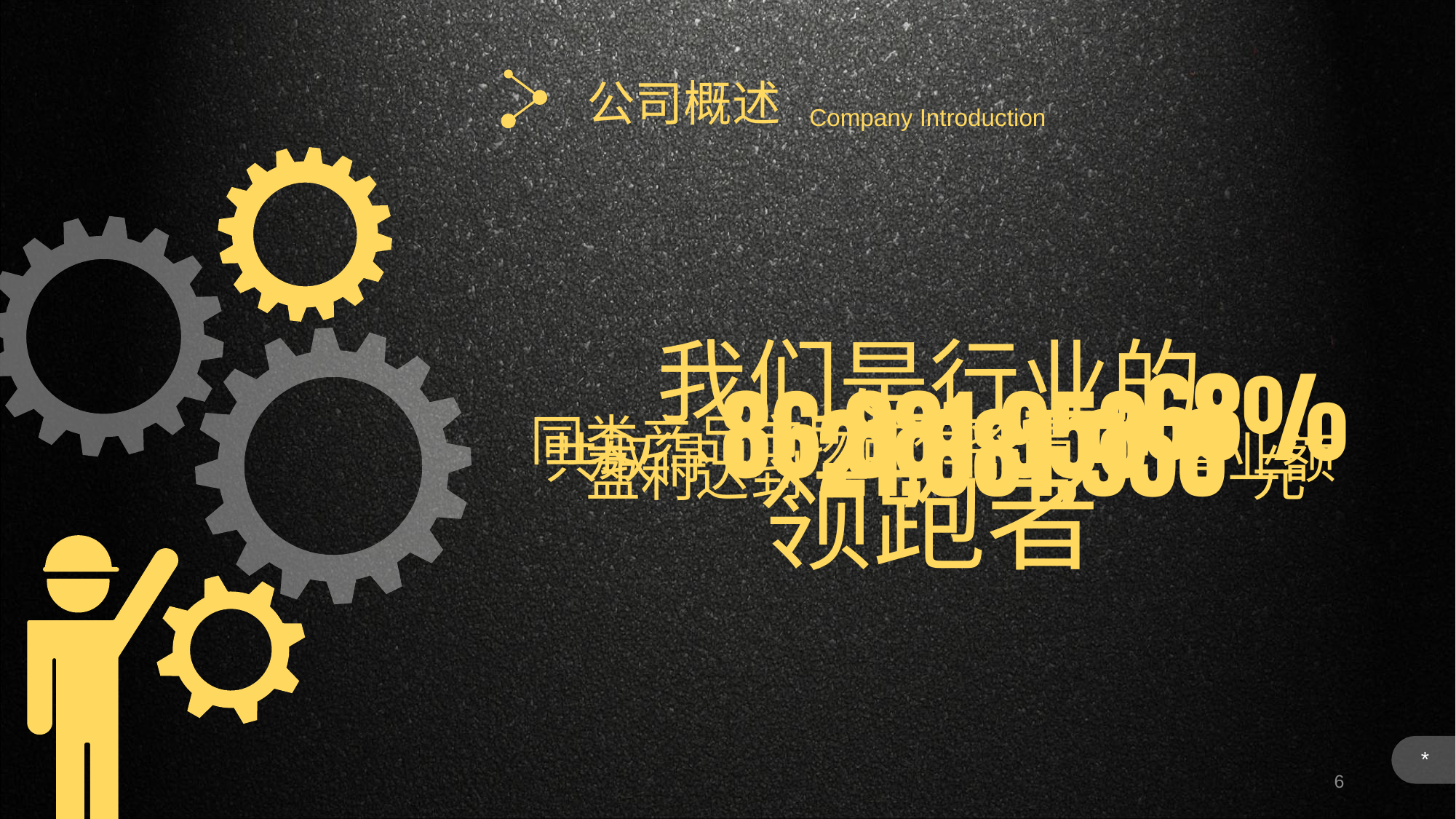

公司概述

Company Introduction

我们是行业的
领跑者

同类产品市场占有率高达68%
共取得86,881,958营业额
盈利达到21,881,958元

*
6